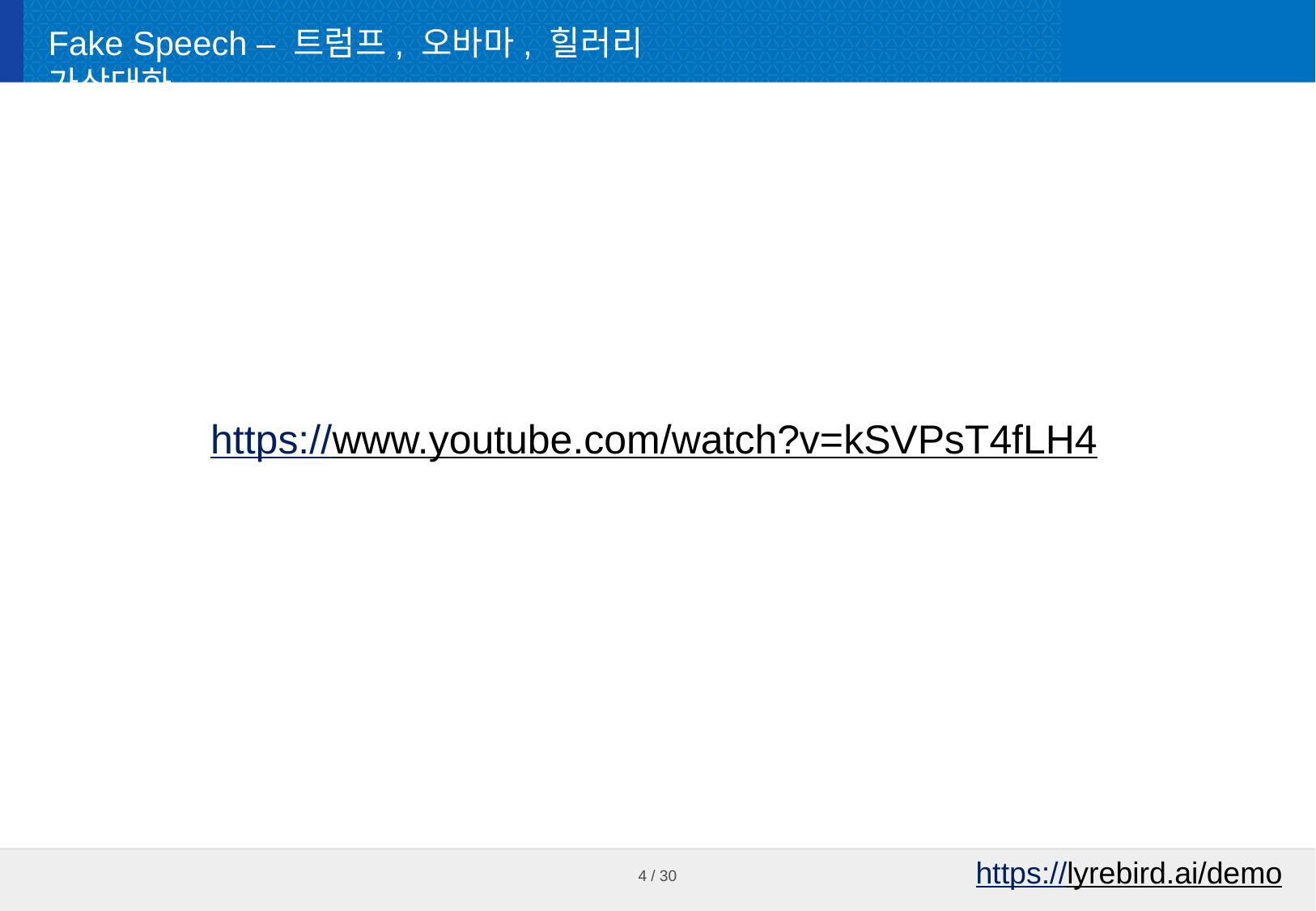

# Fake Speech – 트럼프, 오바마, 힐러리 가상대화
https://www.youtube.com/watch?v=kSVPsT4fLH4
https://lyrebird.ai/demo